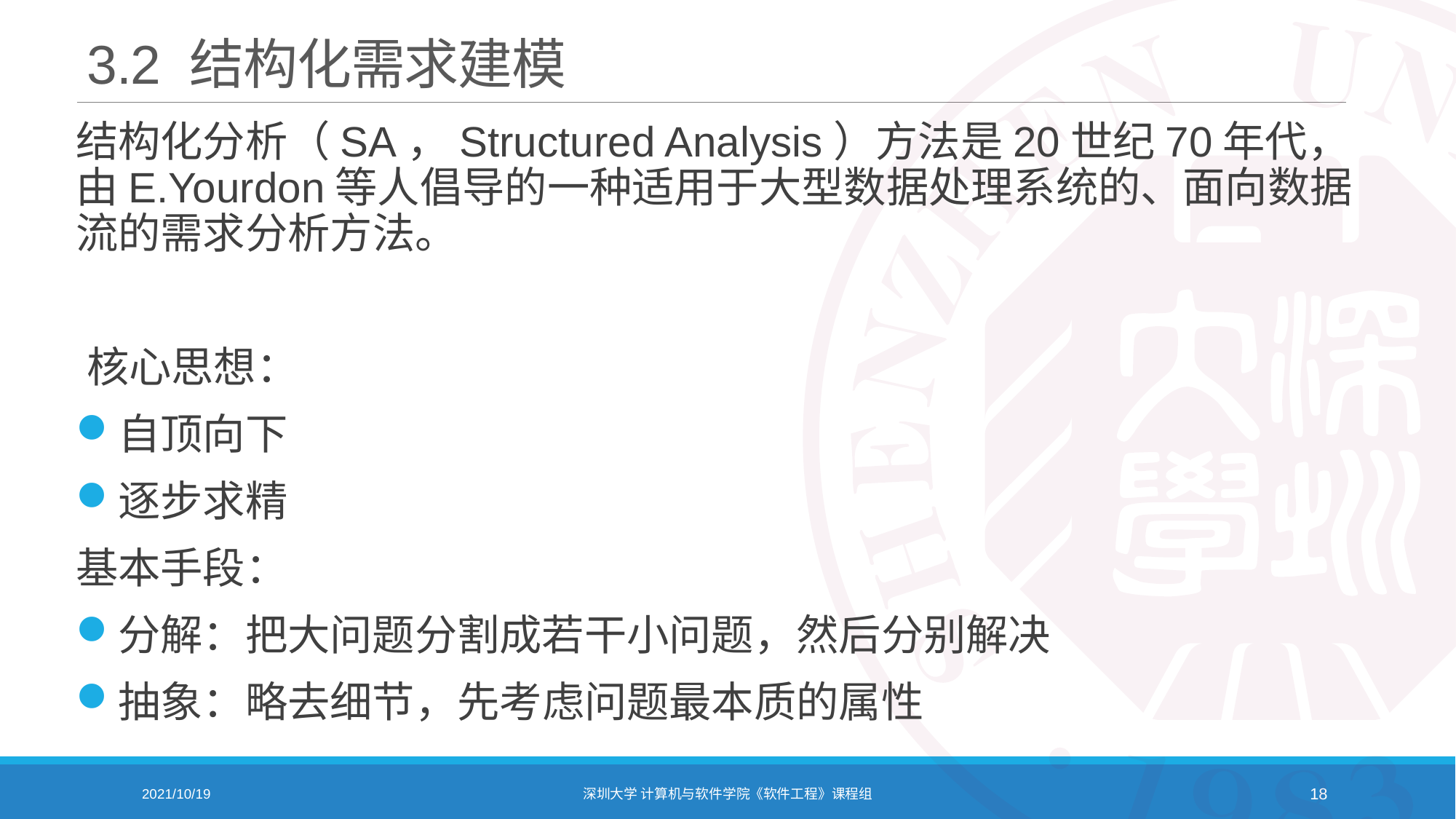

# 3.2 结构化需求建模
结构化分析（SA，Structured Analysis）方法是20世纪70年代，由E.Yourdon等人倡导的一种适用于大型数据处理系统的、面向数据流的需求分析方法。

核心思想：
自顶向下
逐步求精
基本手段：
分解：把大问题分割成若干小问题，然后分别解决
抽象：略去细节，先考虑问题最本质的属性

2021/10/19
深圳大学 计算机与软件学院《软件工程》课程组
18